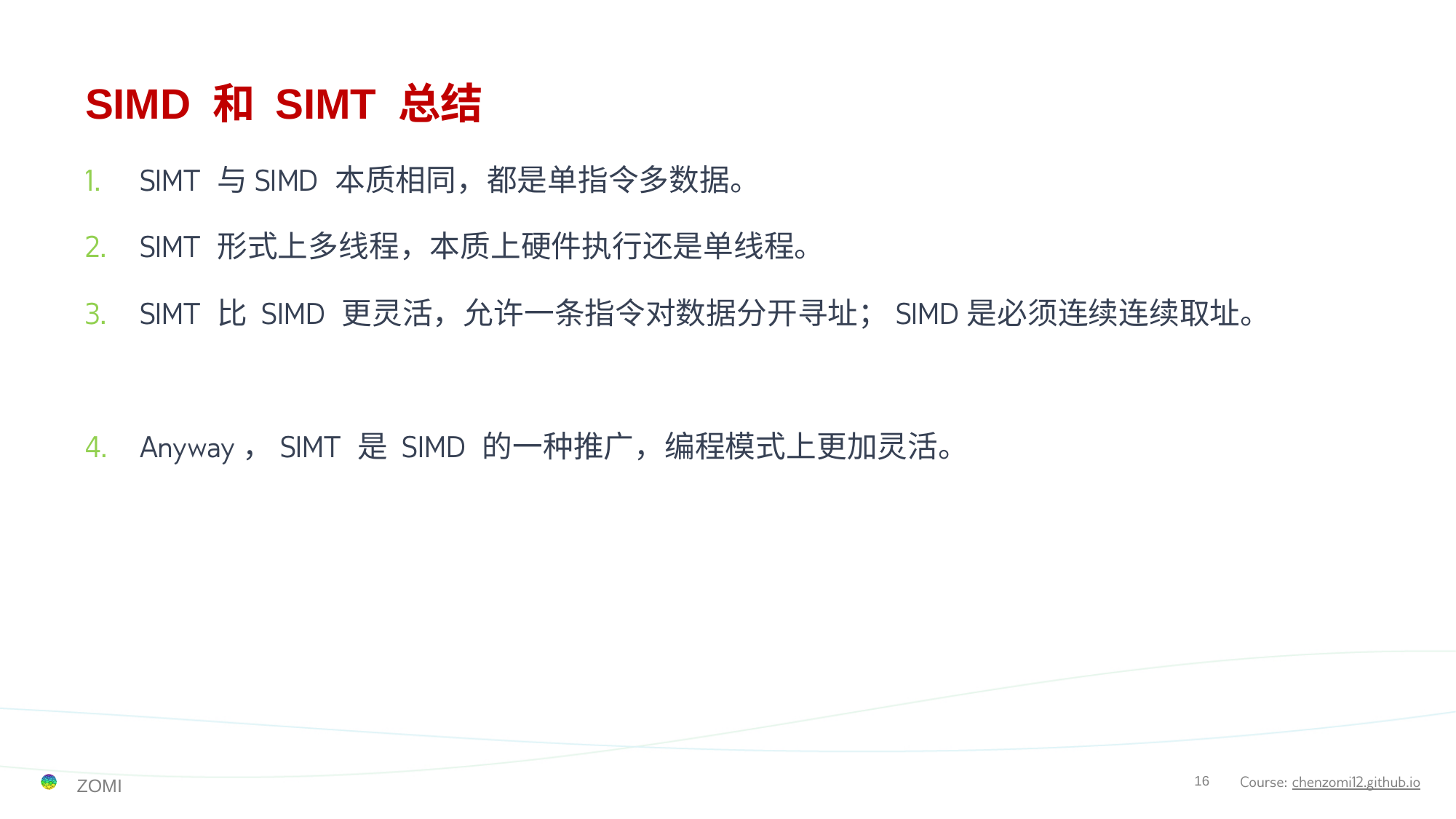

# SIMD 和 SIMT 总结
SIMT 与SIMD 本质相同，都是单指令多数据。
SIMT 形式上多线程，本质上硬件执行还是单线程。
SIMT 比 SIMD 更灵活，允许一条指令对数据分开寻址；SIMD是必须连续连续取址。

Anyway，SIMT 是 SIMD 的一种推广，编程模式上更加灵活。